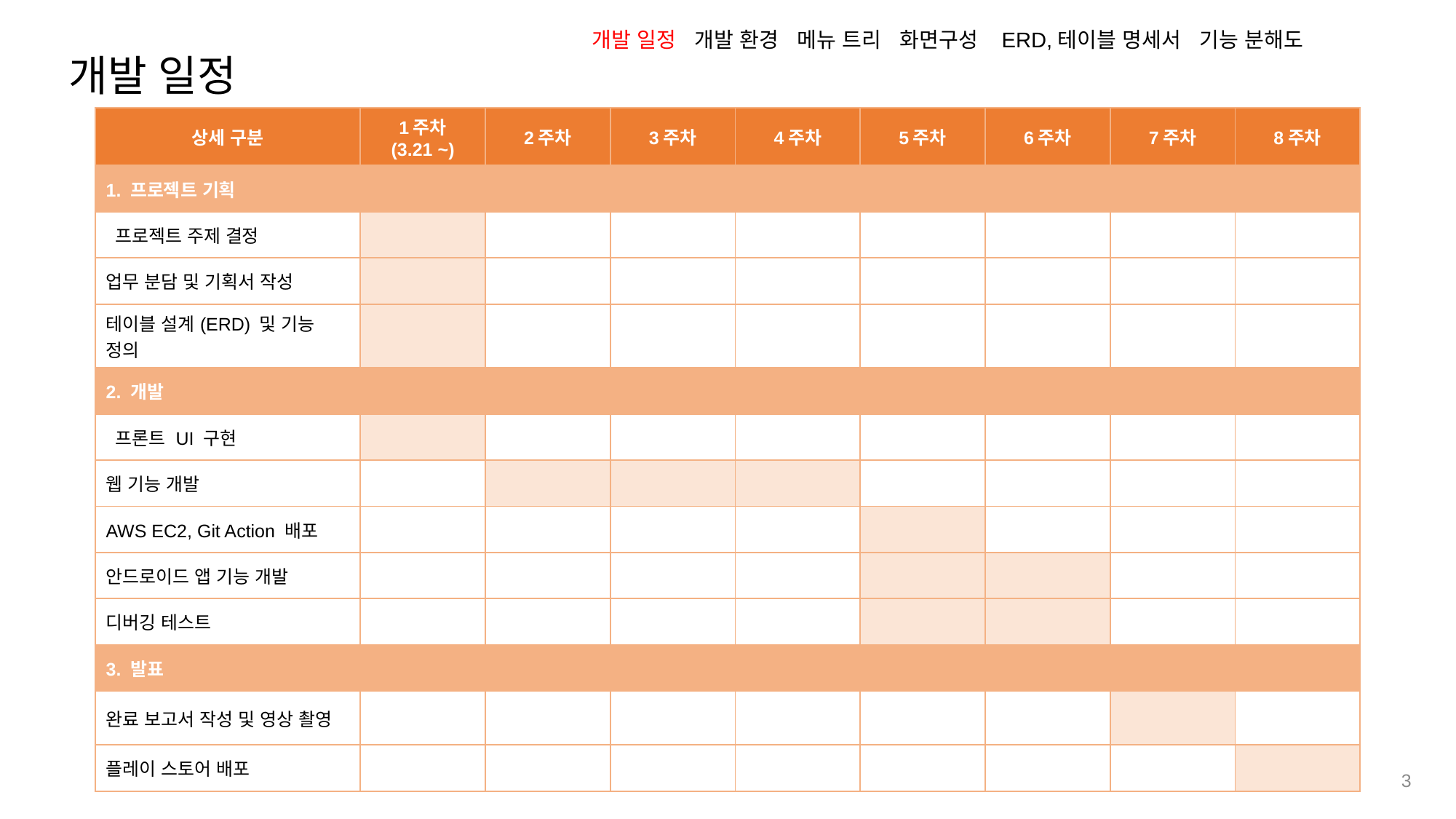

개발 일정   개발 환경   메뉴 트리   화면구성   ERD,테이블 명세서   기능 분해도
# 개발 일정
| 상세 구분 | 1주차 (3.21 ~) | 2주차 | 3주차 | 4주차 | 5주차 | 6주차 | 7주차 | 8주차 |
| --- | --- | --- | --- | --- | --- | --- | --- | --- |
| 1. 프로젝트 기획 |  |  |  |  |  |  |  |  |
| 프로젝트 주제 결정 |  |  |  |  |  |  |  |  |
| 업무 분담 및 기획서 작성 |  |  |  |  |  |  |  |  |
| 테이블 설계(ERD) 및 기능 정의 |  |  |  |  |  |  |  |  |
| 2. 개발 |  |  |  |  |  |  |  |  |
| 프론트 UI 구현 |  |  |  |  |  |  |  |  |
| 웹 기능 개발 |  |  |  |  |  |  |  |  |
| AWS EC2, Git Action 배포 |  |  |  |  |  |  |  |  |
| 안드로이드 앱 기능 개발 |  |  |  |  |  |  |  |  |
| 디버깅 테스트 |  |  |  |  |  |  |  |  |
| 3. 발표 |  |  |  |  |  |  |  |  |
| 완료 보고서 작성 및 영상 촬영 |  |  |  |  |  |  |  |  |
| 플레이 스토어 배포 |  |  |  |  |  |  |  |  |

3